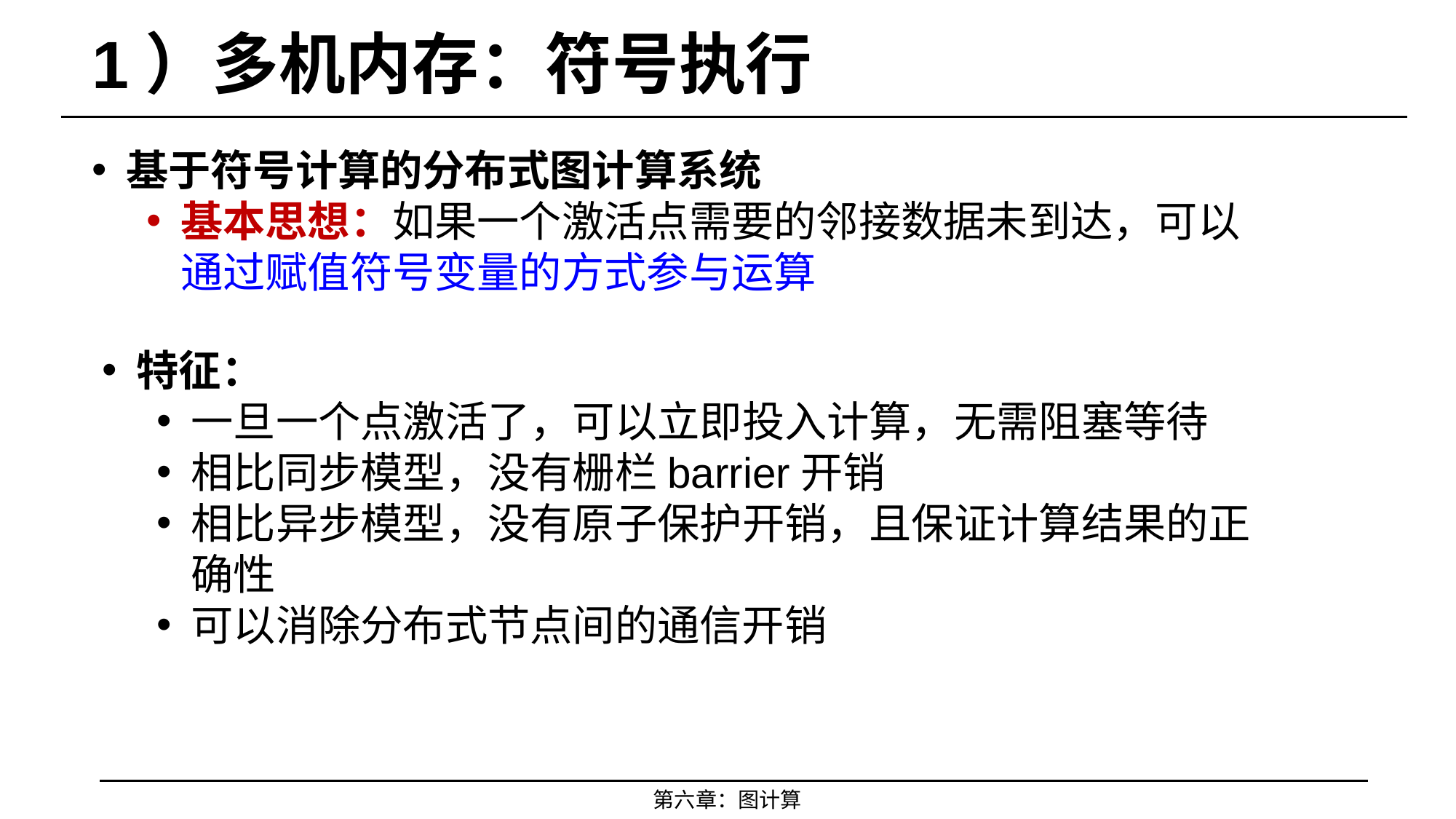

# 1）多机内存：符号执行
基于符号计算的分布式图计算系统
基本思想：如果一个激活点需要的邻接数据未到达，可以通过赋值符号变量的方式参与运算

特征：
一旦一个点激活了，可以立即投入计算，无需阻塞等待
相比同步模型，没有栅栏barrier开销
相比异步模型，没有原子保护开销，且保证计算结果的正确性
可以消除分布式节点间的通信开销